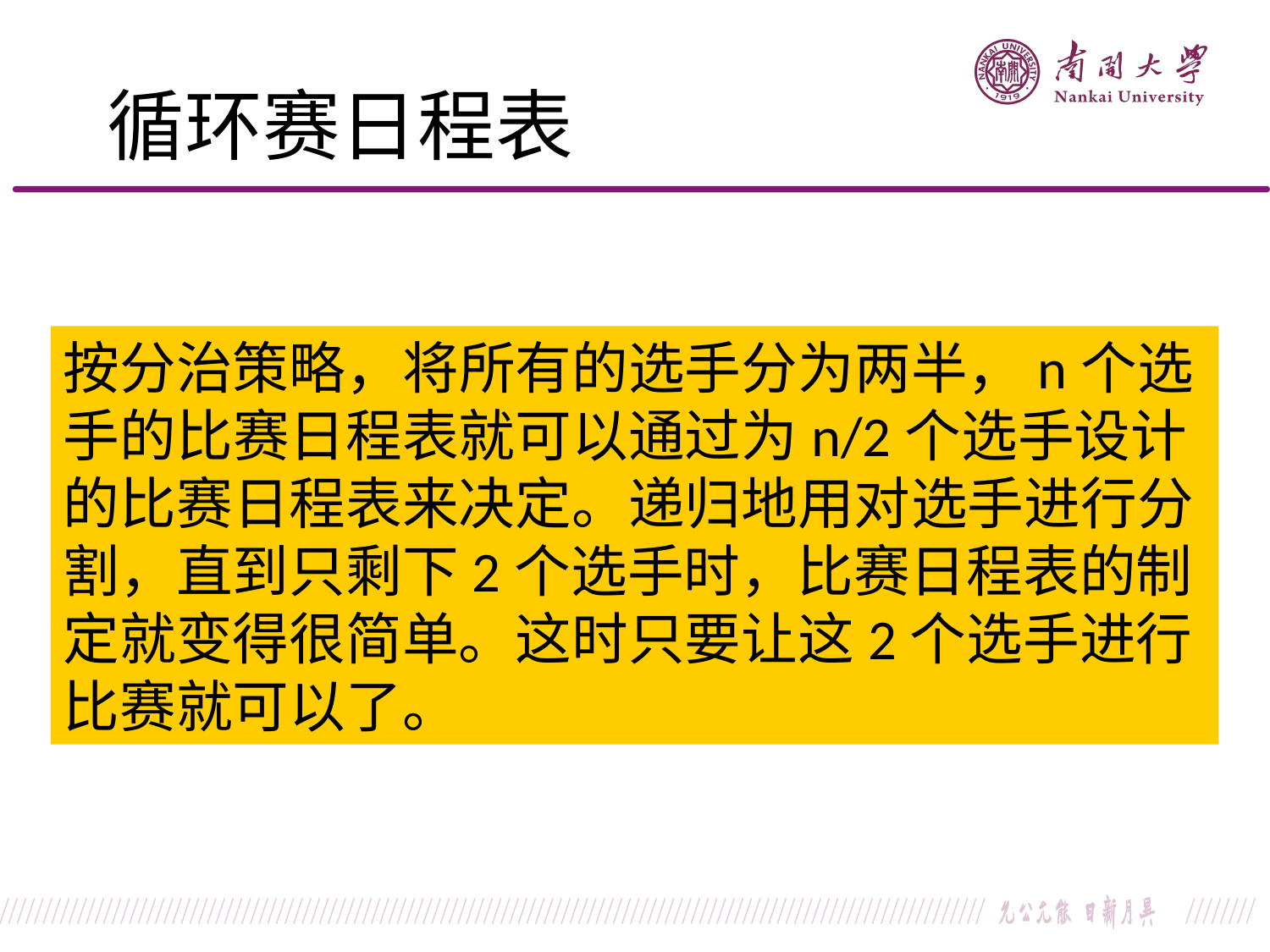

循环赛日程表
按分治策略，将所有的选手分为两半，n个选手的比赛日程表就可以通过为n/2个选手设计的比赛日程表来决定。递归地用对选手进行分割，直到只剩下2个选手时，比赛日程表的制定就变得很简单。这时只要让这2个选手进行比赛就可以了。